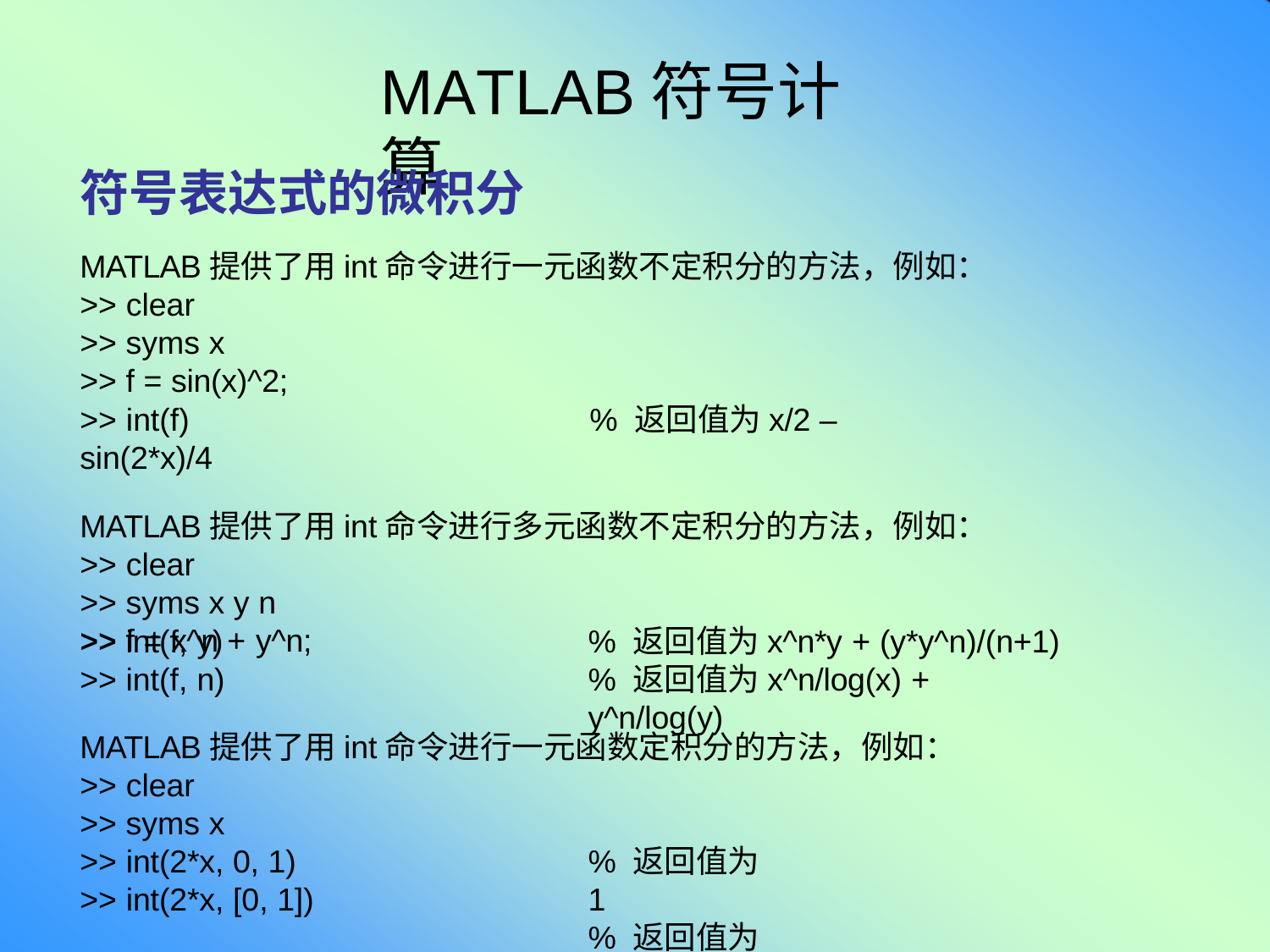

# MATLAB符号计算
符号表达式的微积分
MATLAB提供了用int命令进行一元函数不定积分的方法，例如：
>> clear
>> syms x
>> f = sin(x)^2;
>> int(f)	% 返回值为x/2 – sin(2*x)/4
MATLAB提供了用int命令进行多元函数不定积分的方法，例如：
>> clear
>> syms x y n
>> f = x^n + y^n;
>> int(f, y)
>> int(f, n)
% 返回值为x^n*y + (y*y^n)/(n+1)
% 返回值为x^n/log(x) + y^n/log(y)
MATLAB提供了用int命令进行一元函数定积分的方法，例如：
>> clear
>> syms x
>> int(2*x, 0, 1)
>> int(2*x, [0, 1])
% 返回值为1
% 返回值为1